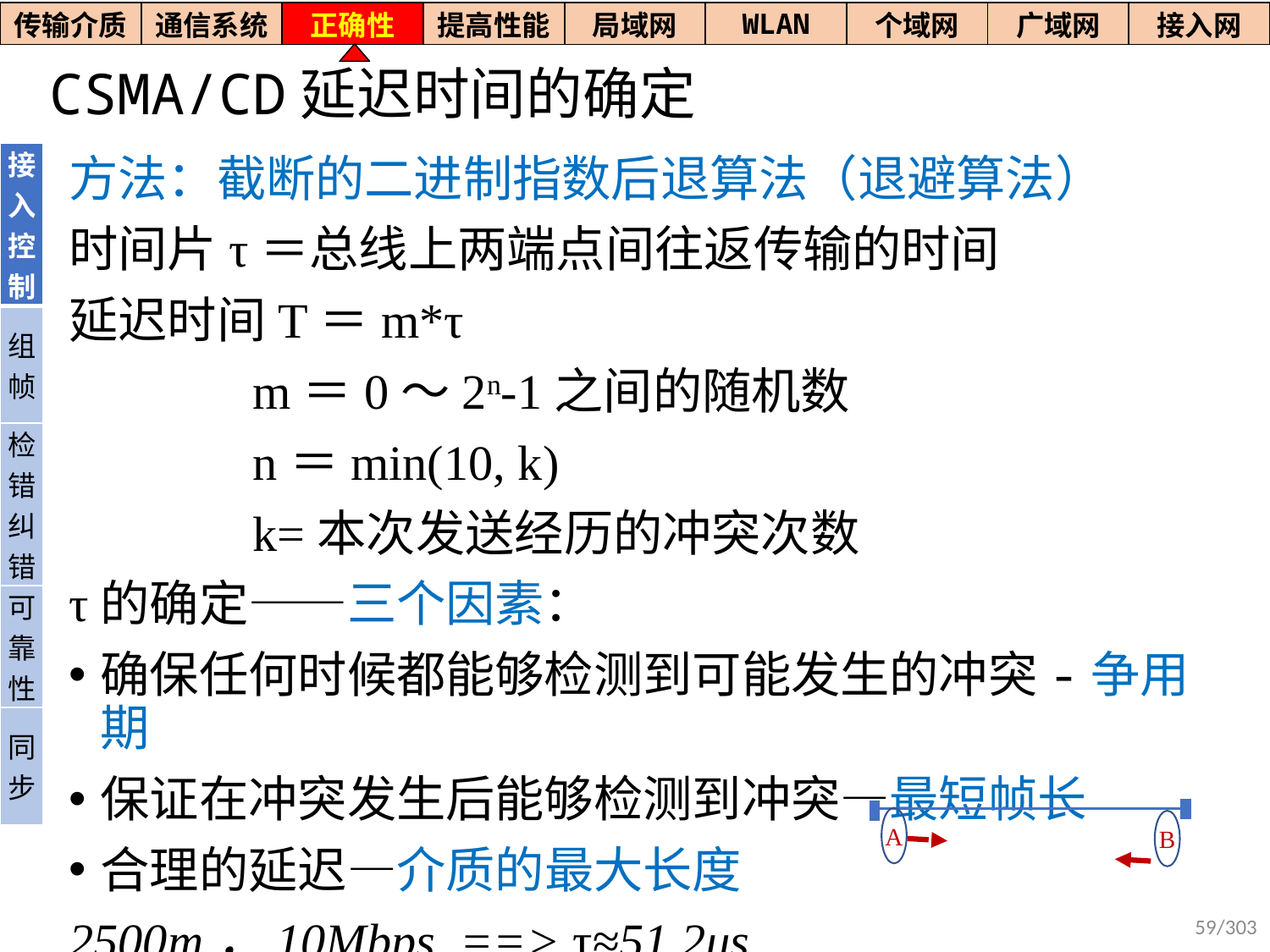

| 传输介质 | 通信系统 | 正确性 | 提高性能 | 局域网 | WLAN | 个域网 | 广域网 | 接入网 |
| --- | --- | --- | --- | --- | --- | --- | --- | --- |

# CSMA/CD延迟时间的确定
| 接入控制 |
| --- |
| 组帧 |
| 检错纠错 |
| 可靠性 |
| 同步 |
方法：截断的二进制指数后退算法（退避算法）
时间片τ＝总线上两端点间往返传输的时间
延迟时间T＝m*τ
               m＝0～2n-1之间的随机数
               n＝min(10, k)
               k=本次发送经历的冲突次数
τ的确定——三个因素：
确保任何时候都能够检测到可能发生的冲突-争用期
保证在冲突发生后能够检测到冲突—最短帧长
合理的延迟—介质的最大长度
2500m，10Mbps  ==> τ≈51.2μs
A
B
59/303